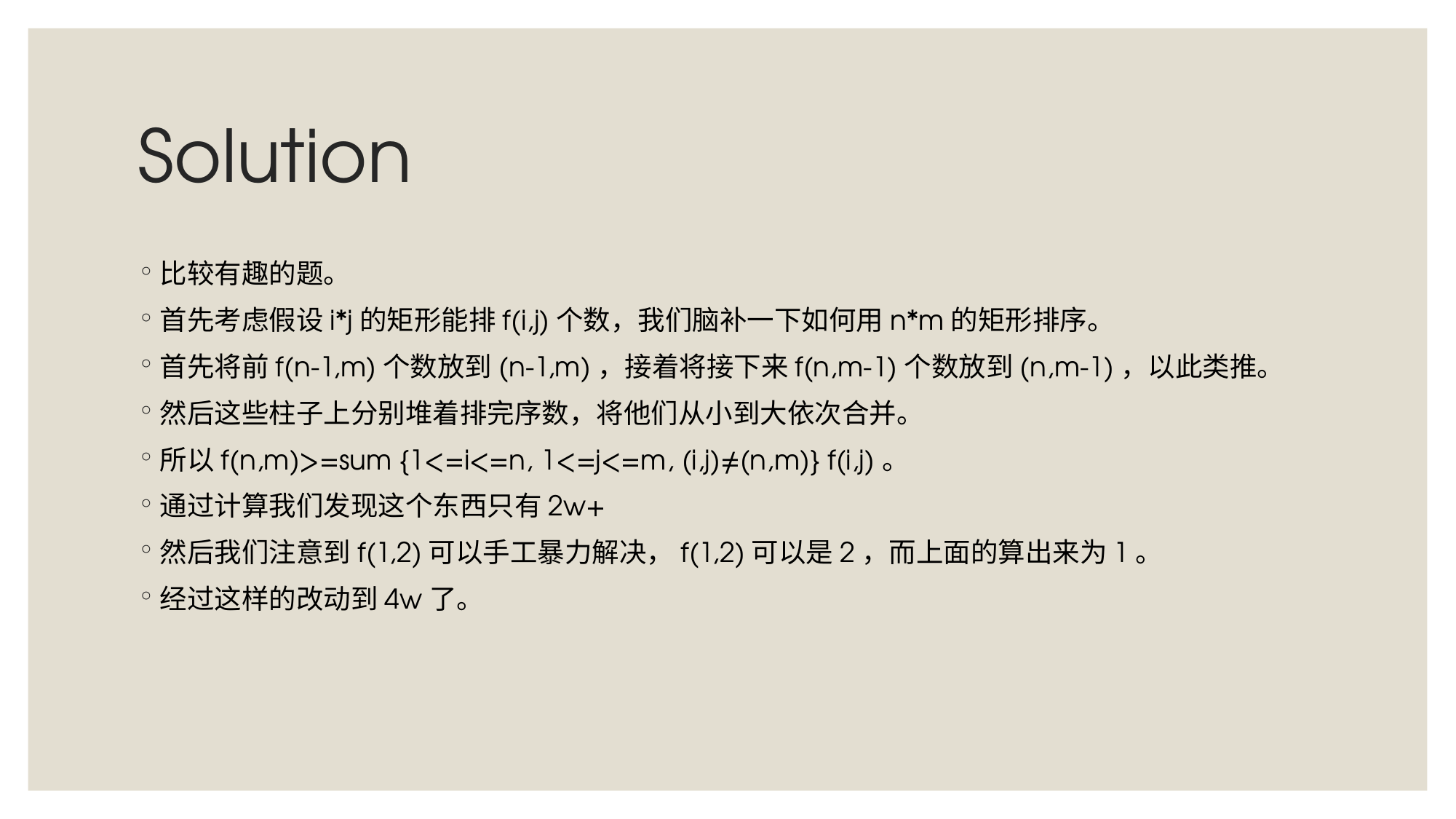

# Solution
比较有趣的题。
首先考虑假设i*j的矩形能排f(i,j)个数，我们脑补一下如何用n*m的矩形排序。
首先将前f(n-1,m)个数放到(n-1,m)，接着将接下来f(n,m-1)个数放到(n,m-1)，以此类推。
然后这些柱子上分别堆着排完序数，将他们从小到大依次合并。
所以f(n,m)>=sum {1<=i<=n, 1<=j<=m, (i,j)≠(n,m)} f(i,j)。
通过计算我们发现这个东西只有2w+
然后我们注意到f(1,2)可以手工暴力解决，f(1,2)可以是2，而上面的算出来为1。
经过这样的改动到4w了。